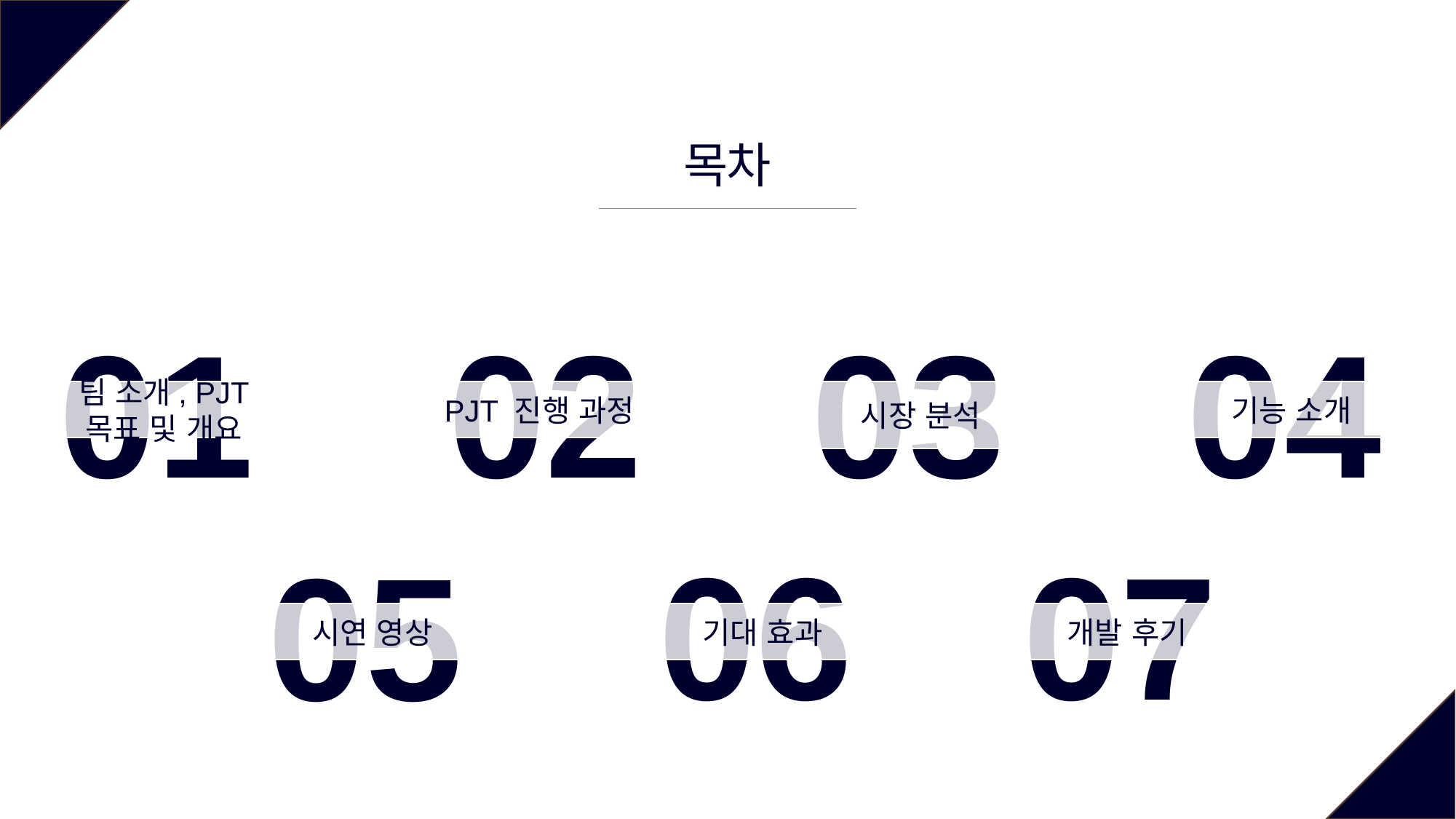

목차
01
02
03
04
시장 분석
팀 소개, PJT 목표 및 개요
PJT 진행 과정
기능 소개
06
07
05
기대 효과
개발 후기
시연 영상